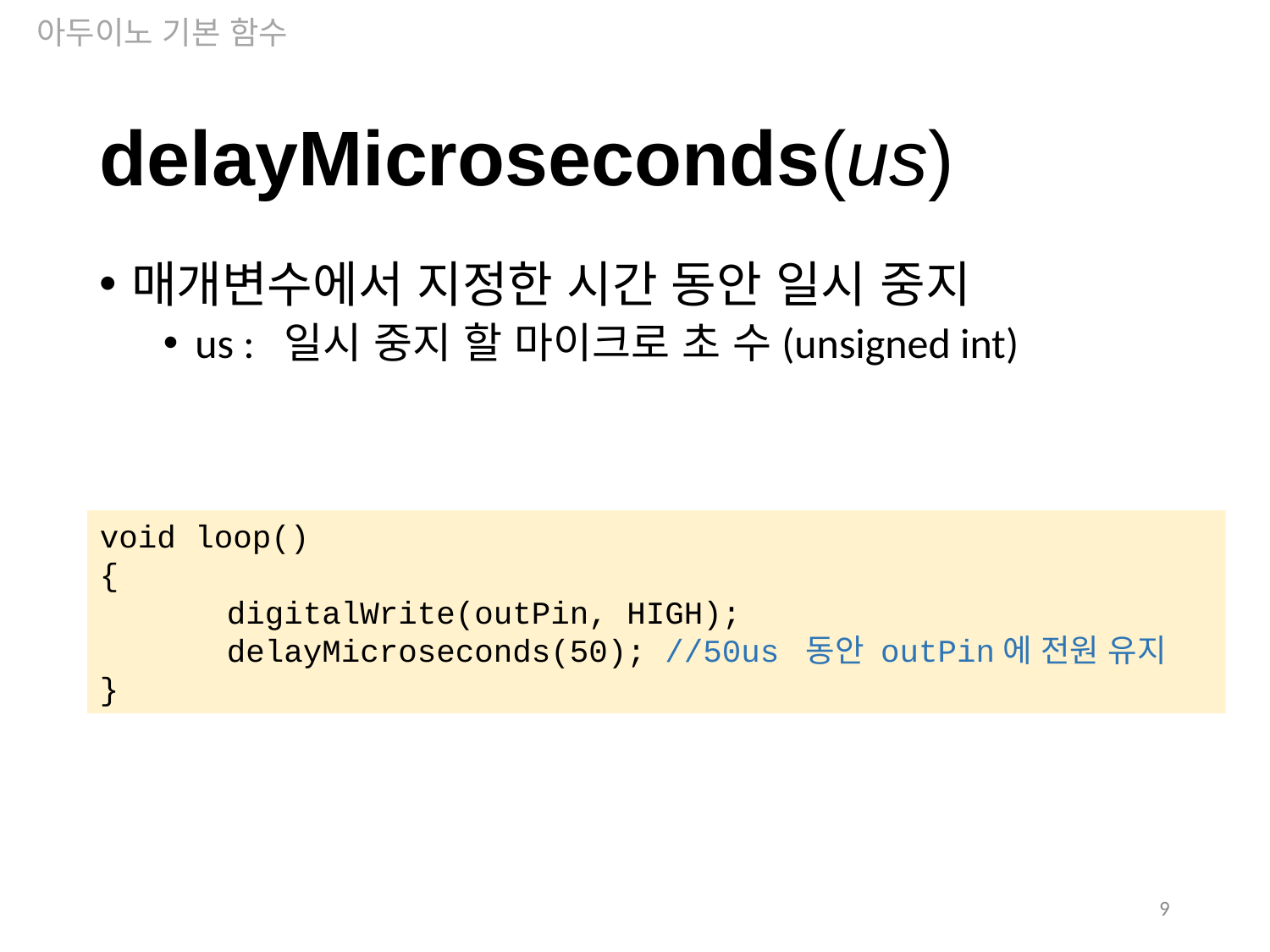

아두이노 기본 함수
delayMicroseconds(us)
매개변수에서 지정한 시간 동안 일시 중지
us :  일시 중지 할 마이크로 초 수(unsigned int)
void loop()
{
   	digitalWrite(outPin, HIGH);
	delayMicroseconds(50); //50us 동안 outPin에 전원 유지
}
9